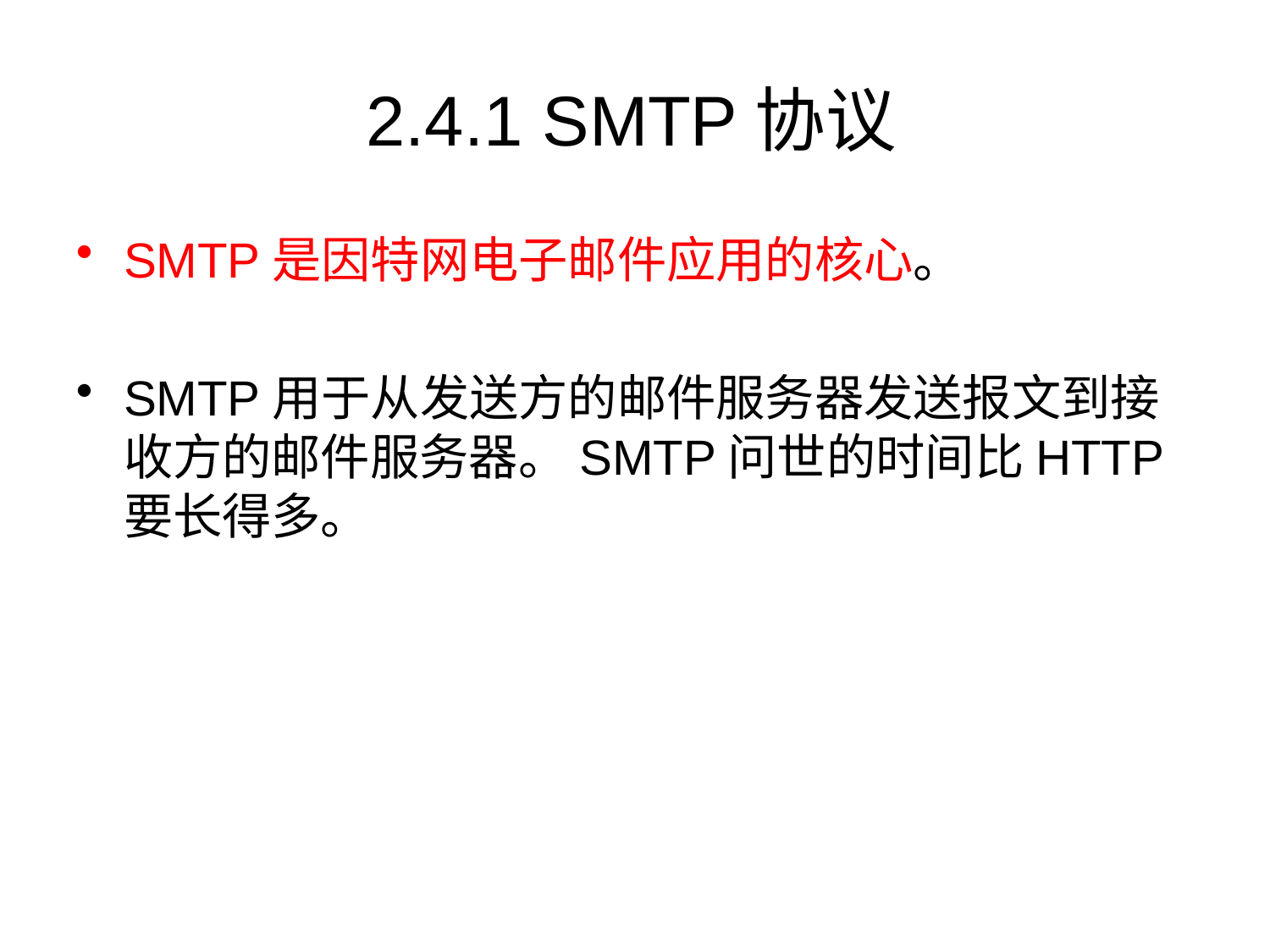

# 2.4.1 SMTP协议
SMTP是因特网电子邮件应用的核心。

SMTP用于从发送方的邮件服务器发送报文到接收方的邮件服务器。SMTP问世的时间比HTTP要长得多。